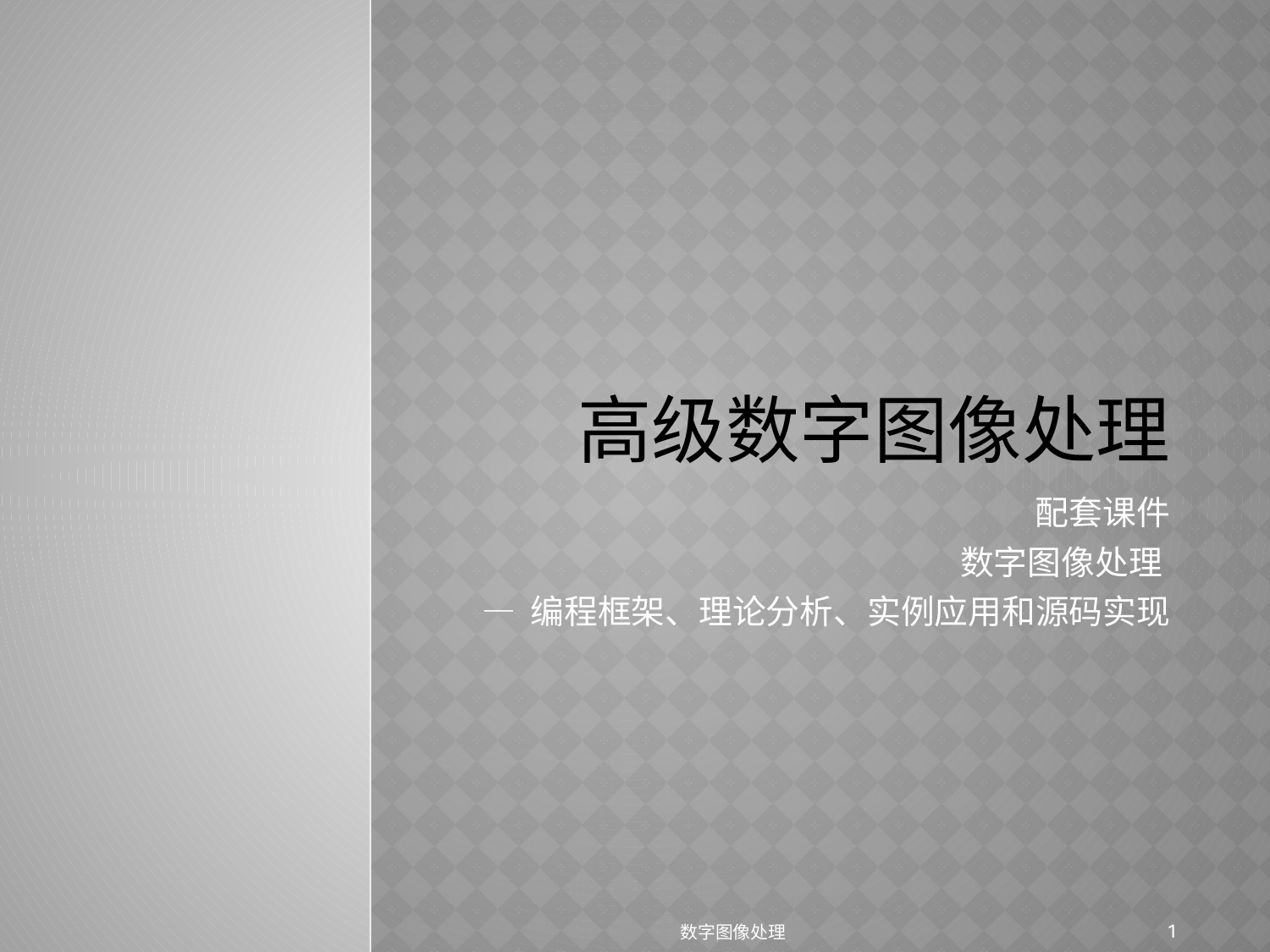

# 高级数字图像处理
配套课件
数字图像处理
— 编程框架、理论分析、实例应用和源码实现
1
数字图像处理